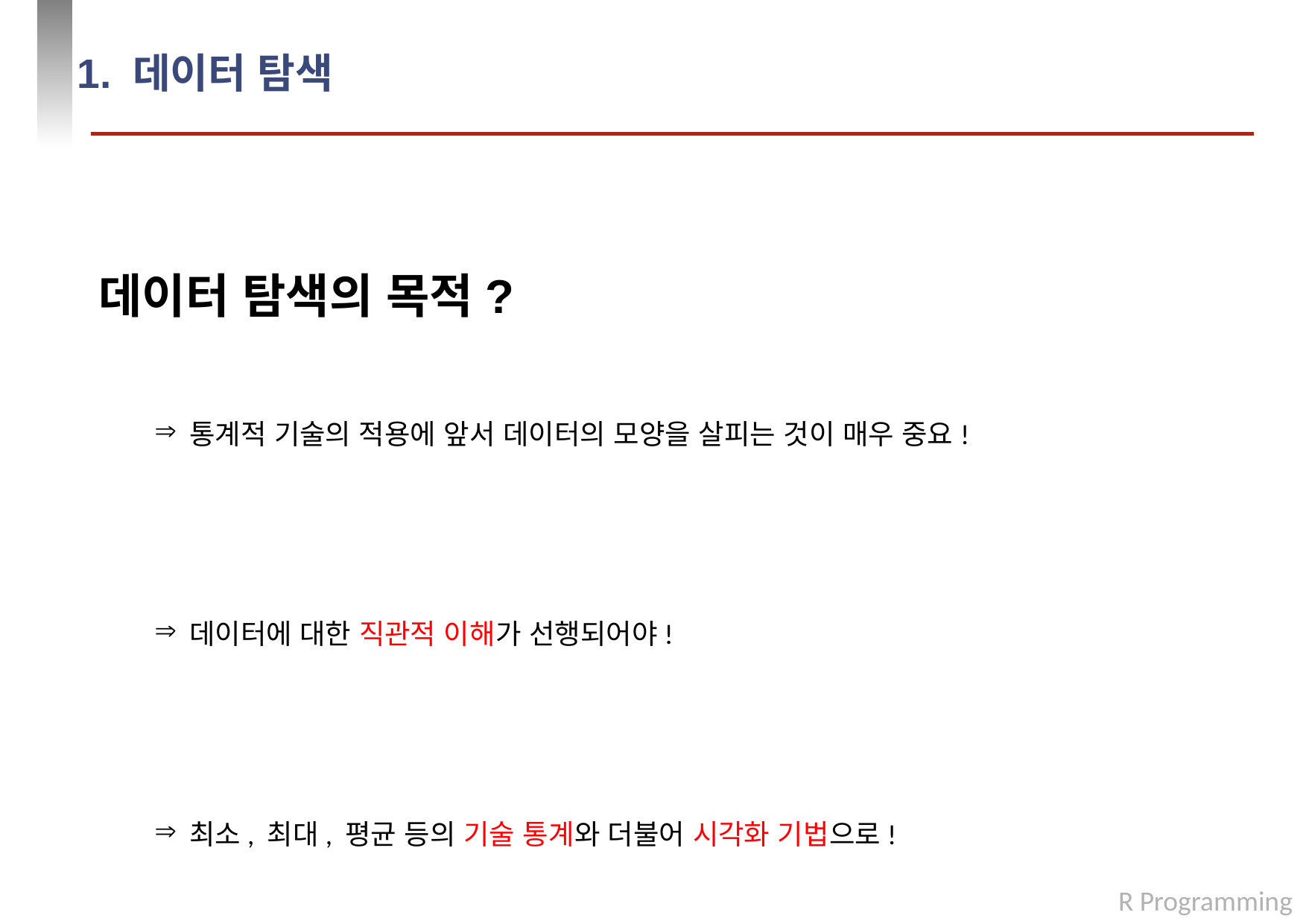

# 1. 데이터 탐색
데이터 탐색의 목적?

통계적 기술의 적용에 앞서 데이터의 모양을 살피는 것이 매우 중요!

데이터에 대한 직관적 이해가 선행되어야!

최소, 최대, 평균 등의 기술 통계와 더불어 시각화 기법으로!

R Programming